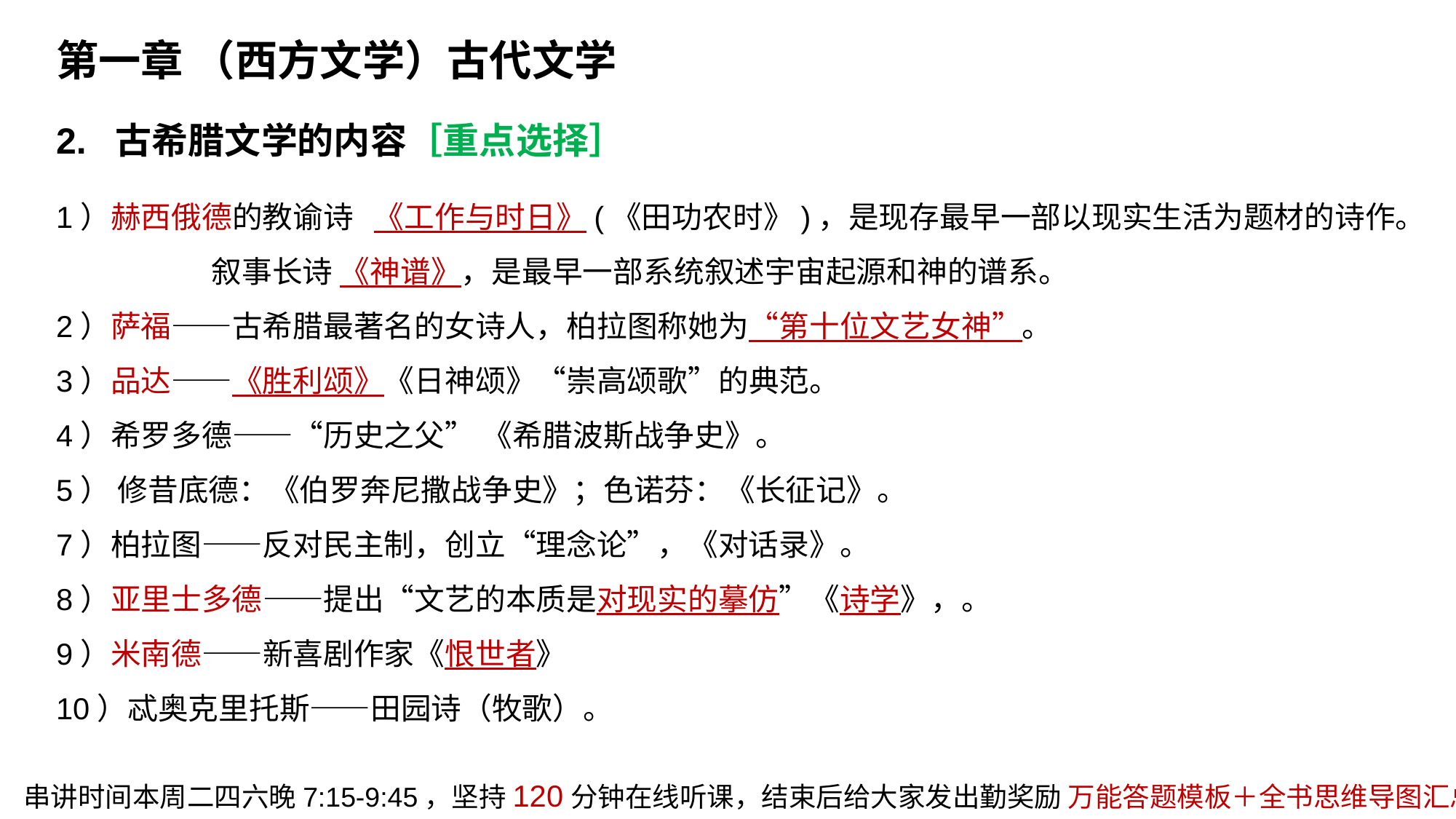

第一章 （西方文学）古代文学
2.  古希腊文学的内容［重点选择］
1）赫西俄德的教谕诗   《工作与时日》(《田功农时》)，是现存最早一部以现实生活为题材的诗作。
                      叙事长诗 《神谱》，是最早一部系统叙述宇宙起源和神的谱系。
2）萨福——古希腊最著名的女诗人，柏拉图称她为“第十位文艺女神”。
3）品达——《胜利颂》《日神颂》“崇高颂歌”的典范。
4）希罗多德——“历史之父” 《希腊波斯战争史》。
5） 修昔底德：《伯罗奔尼撒战争史》；色诺芬：《长征记》。
7）柏拉图——反对民主制，创立“理念论”，《对话录》。
8）亚里士多德——提出“文艺的本质是对现实的摹仿”《诗学》，。
9）米南德——新喜剧作家《恨世者》
10）忒奥克里托斯——田园诗（牧歌）。